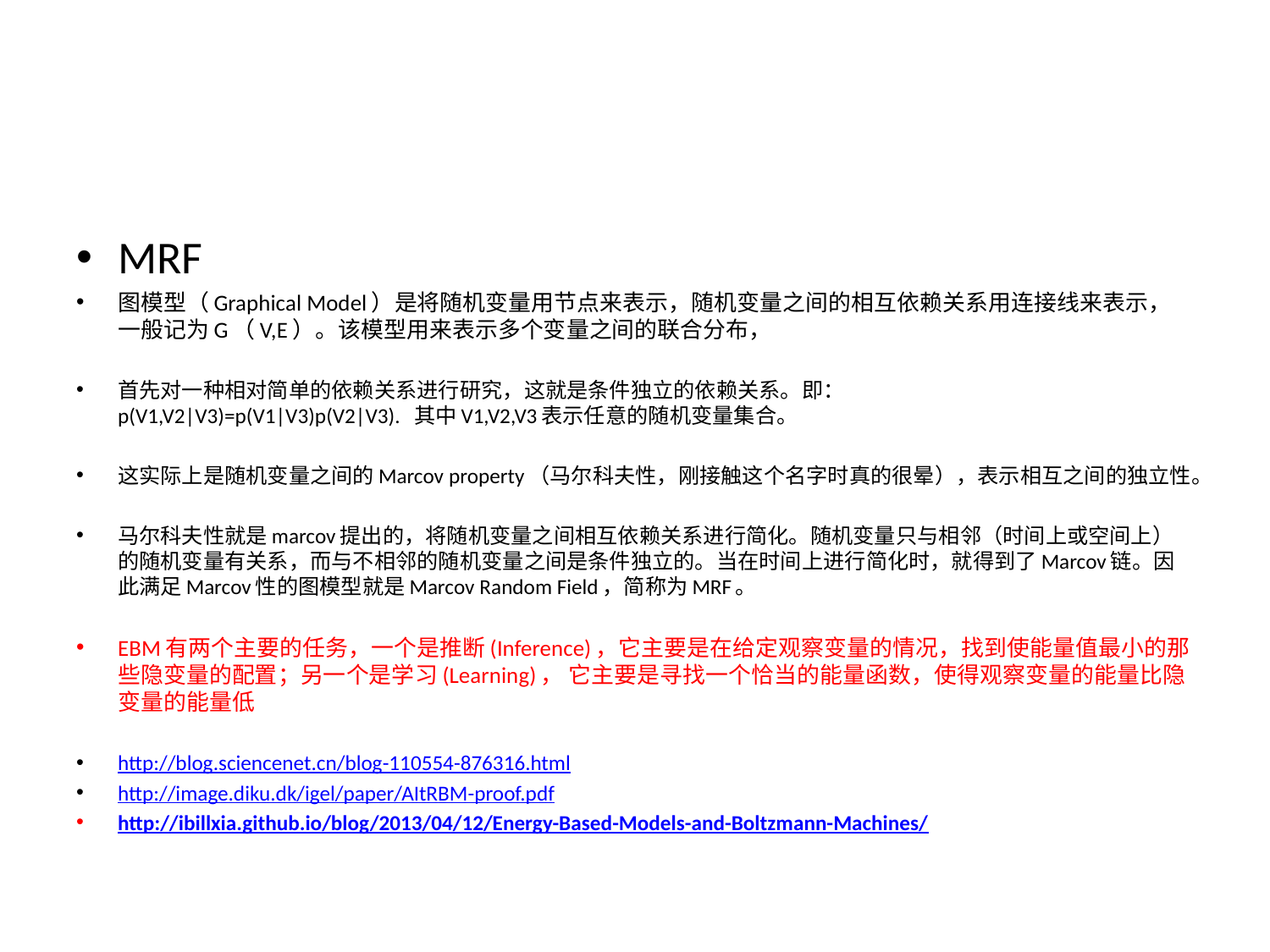

#
MRF
图模型（Graphical Model）是将随机变量用节点来表示，随机变量之间的相互依赖关系用连接线来表示，一般记为G（V,E）。该模型用来表示多个变量之间的联合分布，

首先对一种相对简单的依赖关系进行研究，这就是条件独立的依赖关系。即：
p(V1,V2|V3)=p(V1|V3)p(V2|V3).  其中V1,V2,V3表示任意的随机变量集合。

这实际上是随机变量之间的Marcov property（马尔科夫性，刚接触这个名字时真的很晕），表示相互之间的独立性。

马尔科夫性就是marcov提出的，将随机变量之间相互依赖关系进行简化。随机变量只与相邻（时间上或空间上）的随机变量有关系，而与不相邻的随机变量之间是条件独立的。当在时间上进行简化时，就得到了Marcov链。因此满足Marcov性的图模型就是Marcov Random Field，简称为MRF。

EBM有两个主要的任务，一个是推断(Inference)，它主要是在给定观察变量的情况，找到使能量值最小的那些隐变量的配置；另一个是学习(Learning)， 它主要是寻找一个恰当的能量函数，使得观察变量的能量比隐变量的能量低

http://blog.sciencenet.cn/blog-110554-876316.html
http://image.diku.dk/igel/paper/AItRBM-proof.pdf
http://ibillxia.github.io/blog/2013/04/12/Energy-Based-Models-and-Boltzmann-Machines/